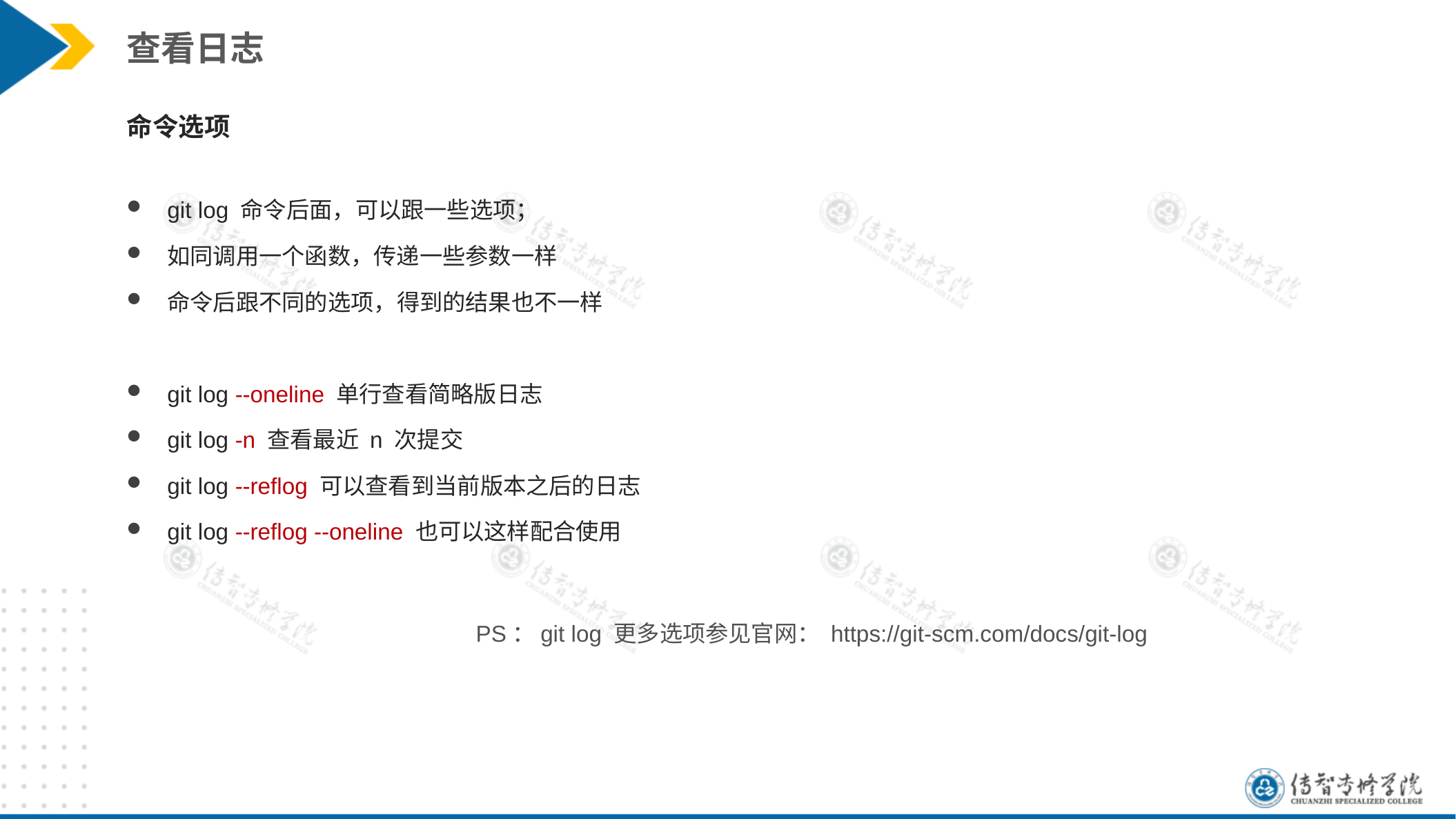

查看日志
命令选项

git log 命令后面，可以跟一些选项；
如同调用一个函数，传递一些参数一样
命令后跟不同的选项，得到的结果也不一样

git log --oneline 单行查看简略版日志
git log -n 查看最近 n 次提交
git log --reflog 可以查看到当前版本之后的日志
git log --reflog --oneline 也可以这样配合使用

PS：git log 更多选项参见官网： https://git-scm.com/docs/git-log